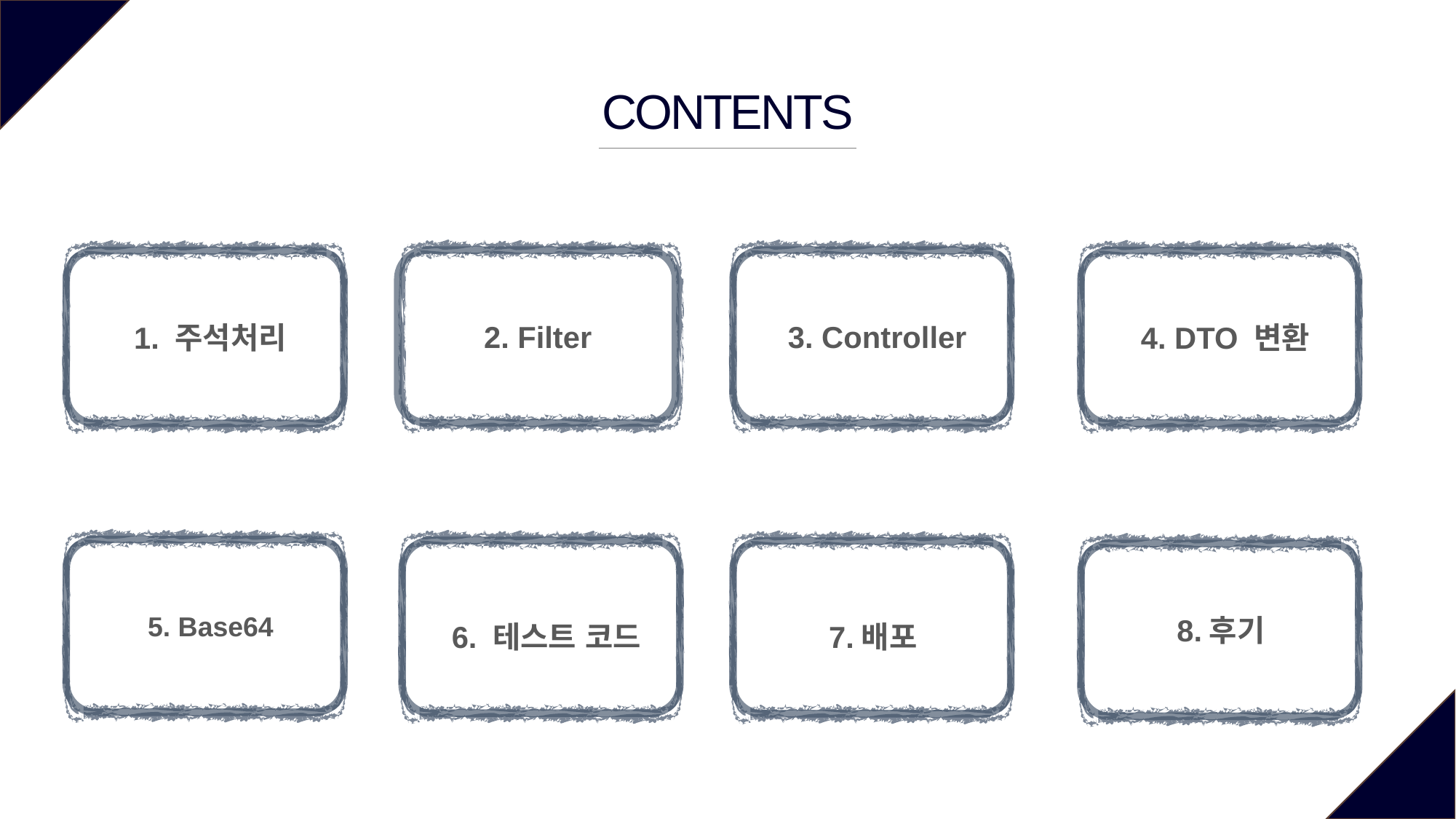

CONTENTS

3. Controller

2. Filter

4. DTO 변환

1. 주석처리

5. Base64

6. 테스트 코드

7.배포

8.후기